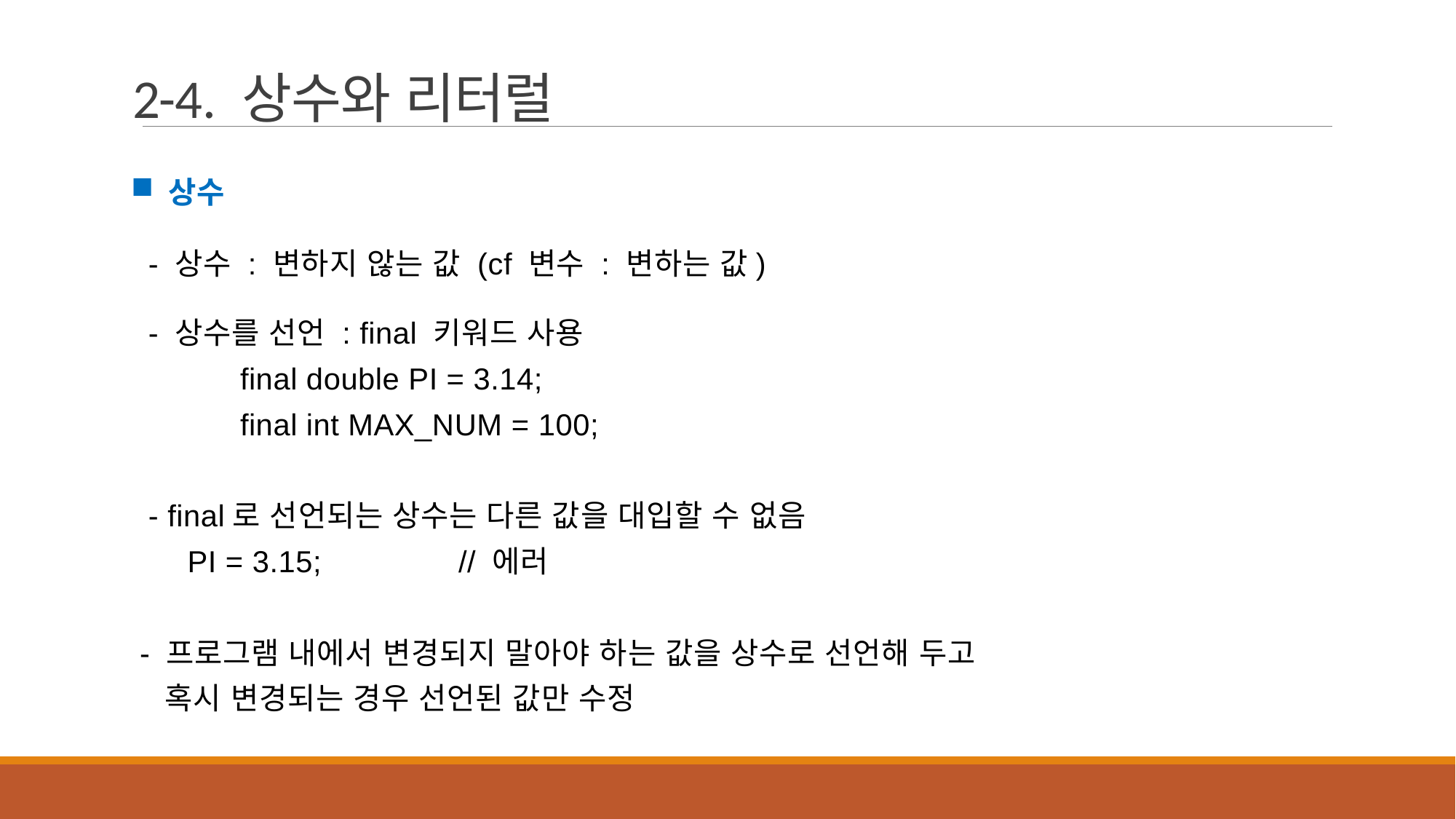

2-4. 상수와 리터럴
상수

  - 상수 : 변하지 않는 값 (cf 변수 : 변하는 값)

  - 상수를 선언 : final 키워드 사용
		final double PI = 3.14;
		final int MAX_NUM = 100;

  - final로 선언되는 상수는 다른 값을 대입할 수 없음
	  PI = 3.15;		// 에러

 - 프로그램 내에서 변경되지 말아야 하는 값을 상수로 선언해 두고
   혹시 변경되는 경우 선언된 값만 수정